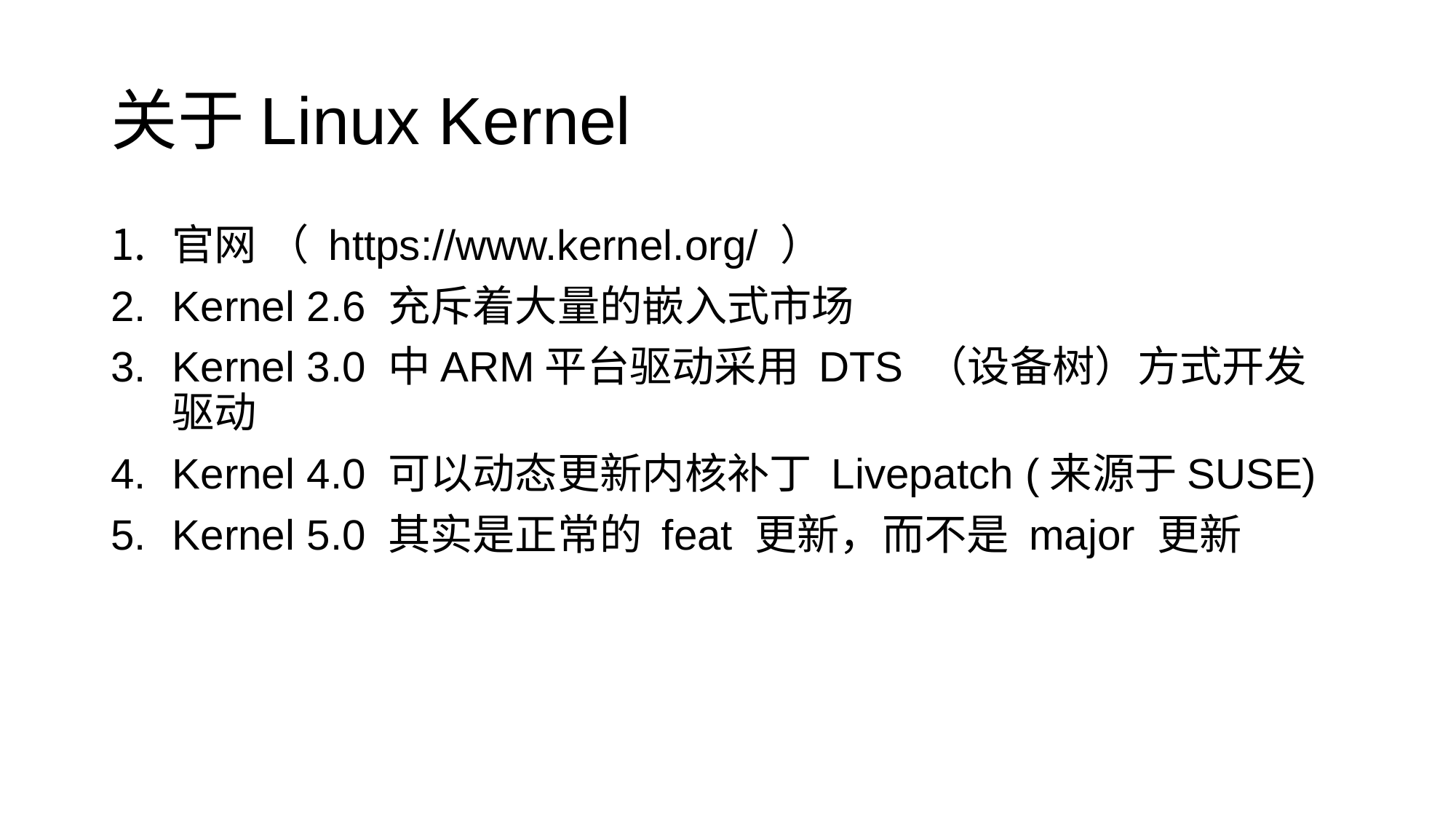

# 关于Linux Kernel
官网 （ https://www.kernel.org/ ）
Kernel 2.6 充斥着大量的嵌入式市场
Kernel 3.0 中ARM平台驱动采用 DTS （设备树）方式开发驱动
Kernel 4.0 可以动态更新内核补丁 Livepatch (来源于SUSE)
Kernel 5.0 其实是正常的 feat 更新，而不是 major 更新